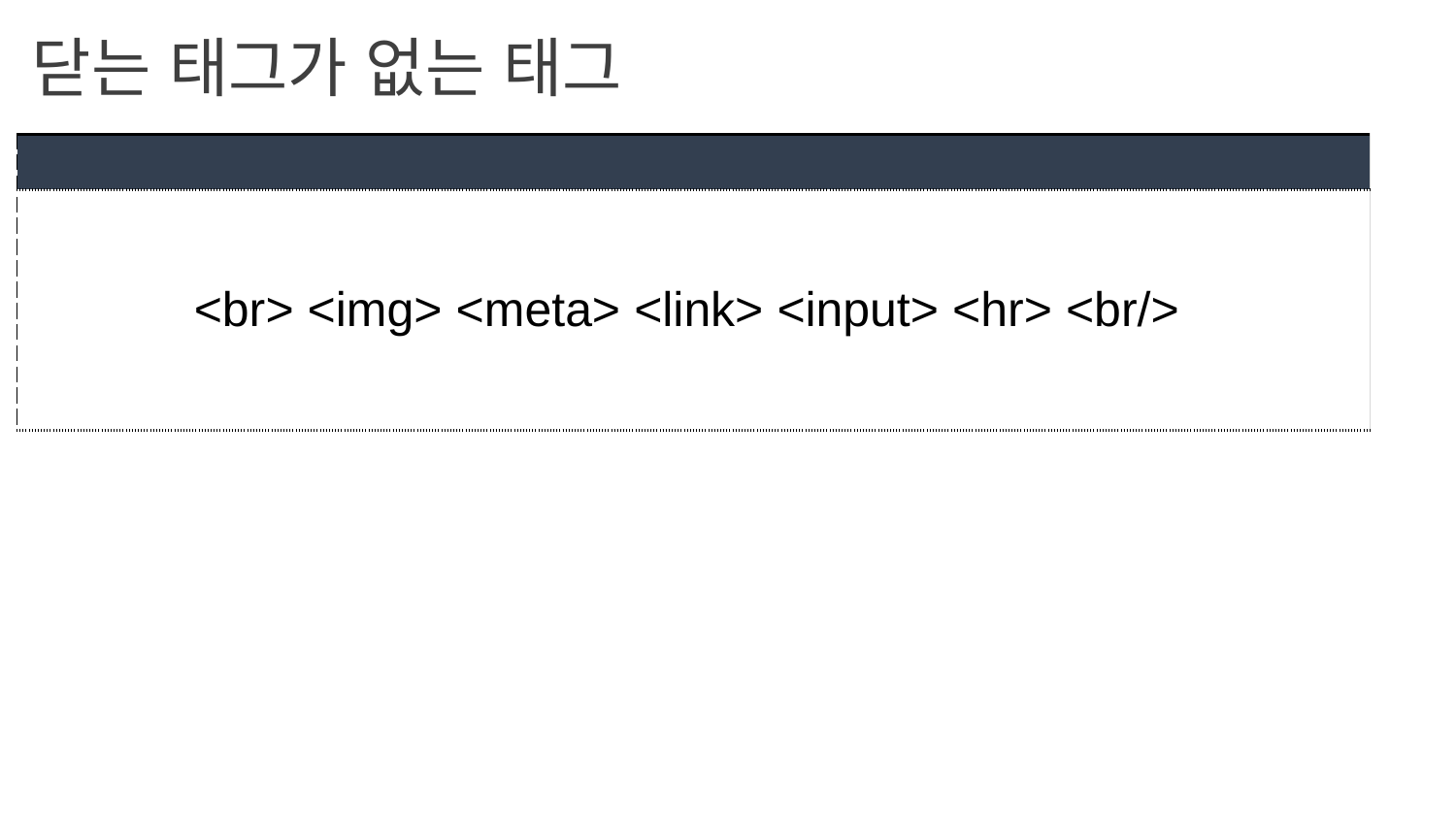

닫는 태그가 없는 태그
|  |
| --- |
| <br> <img> <meta> <link> <input> <hr> <br/> |